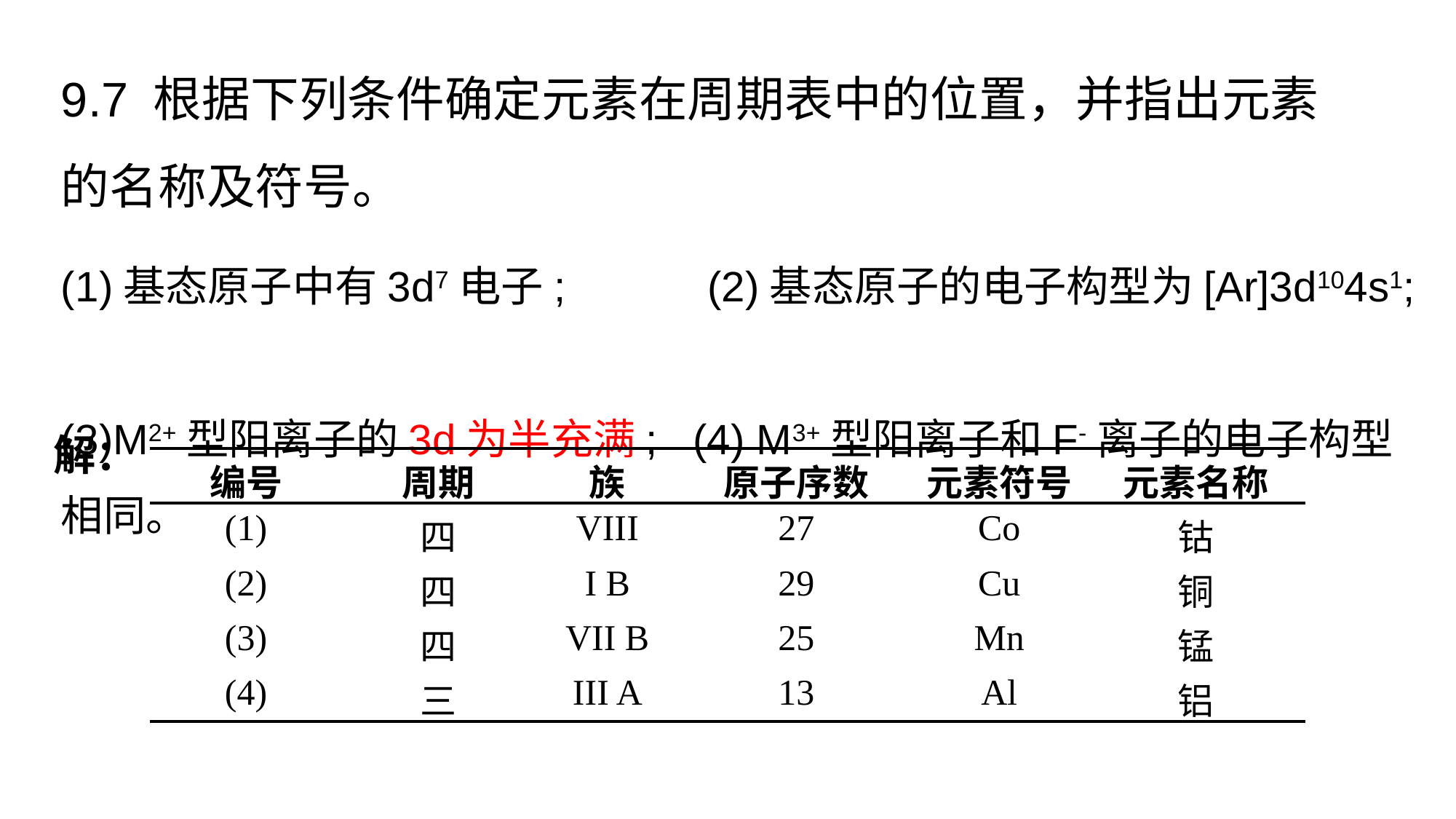

9.7 根据下列条件确定元素在周期表中的位置，并指出元素的名称及符号。
(1)基态原子中有3d7电子;            (2)基态原子的电子构型为[Ar]3d104s1;
(3)M2+型阳离子的3d为半充满;   (4) M3+型阳离子和F-离子的电子构型相同。
解：
| 编号 | 周期 | 族 | 原子序数 | 元素符号 | 元素名称 |
| --- | --- | --- | --- | --- | --- |
| (1) | 四 | VIII | 27 | Co | 钴 |
| (2) | 四 | I B | 29 | Cu | 铜 |
| (3) | 四 | VII B | 25 | Mn | 锰 |
| (4) | 三 | III A | 13 | Al | 铝 |